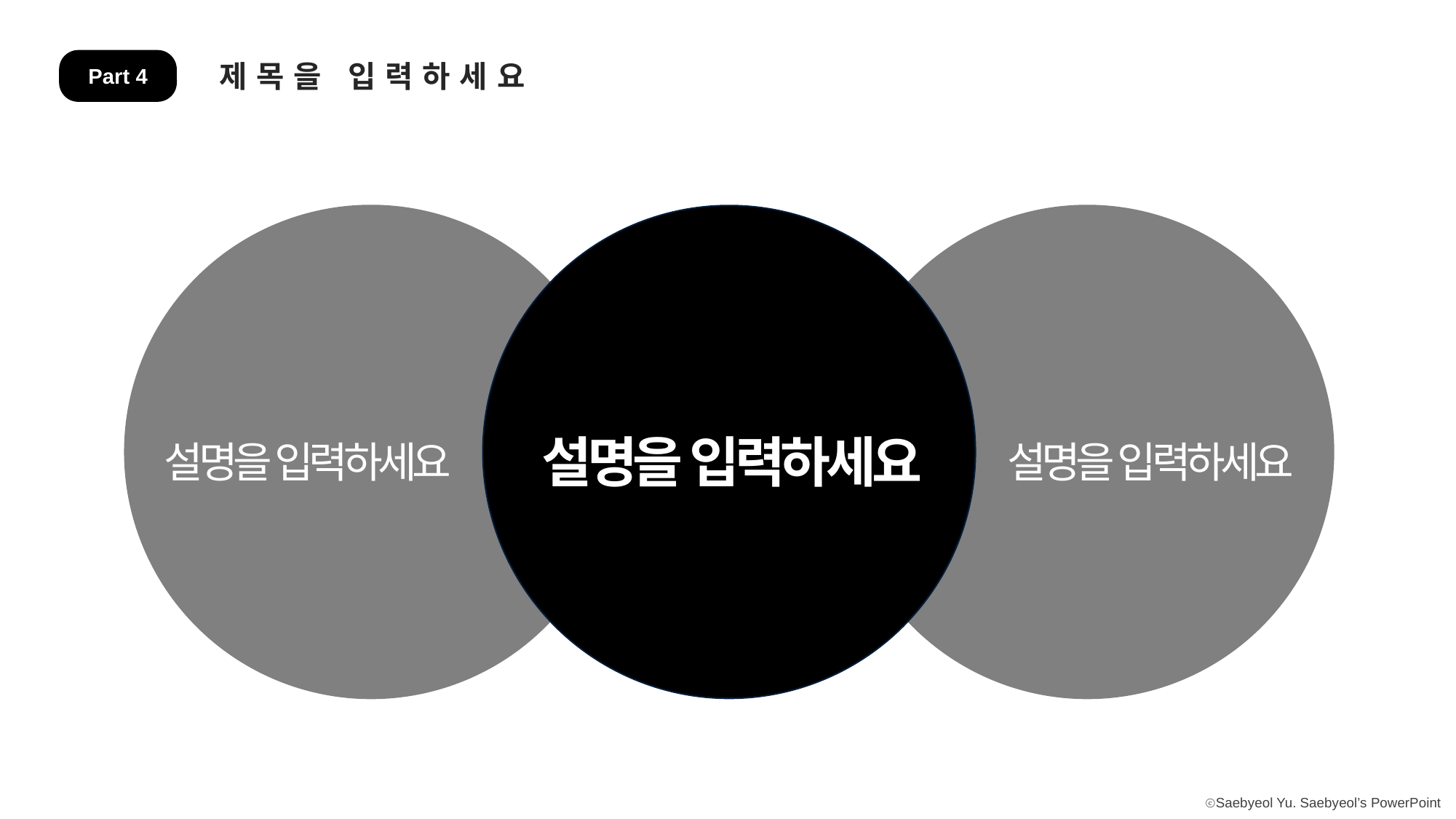

제목을 입력하세요
Part 4

설명을 입력하세요
설명을 입력하세요
설명을 입력하세요